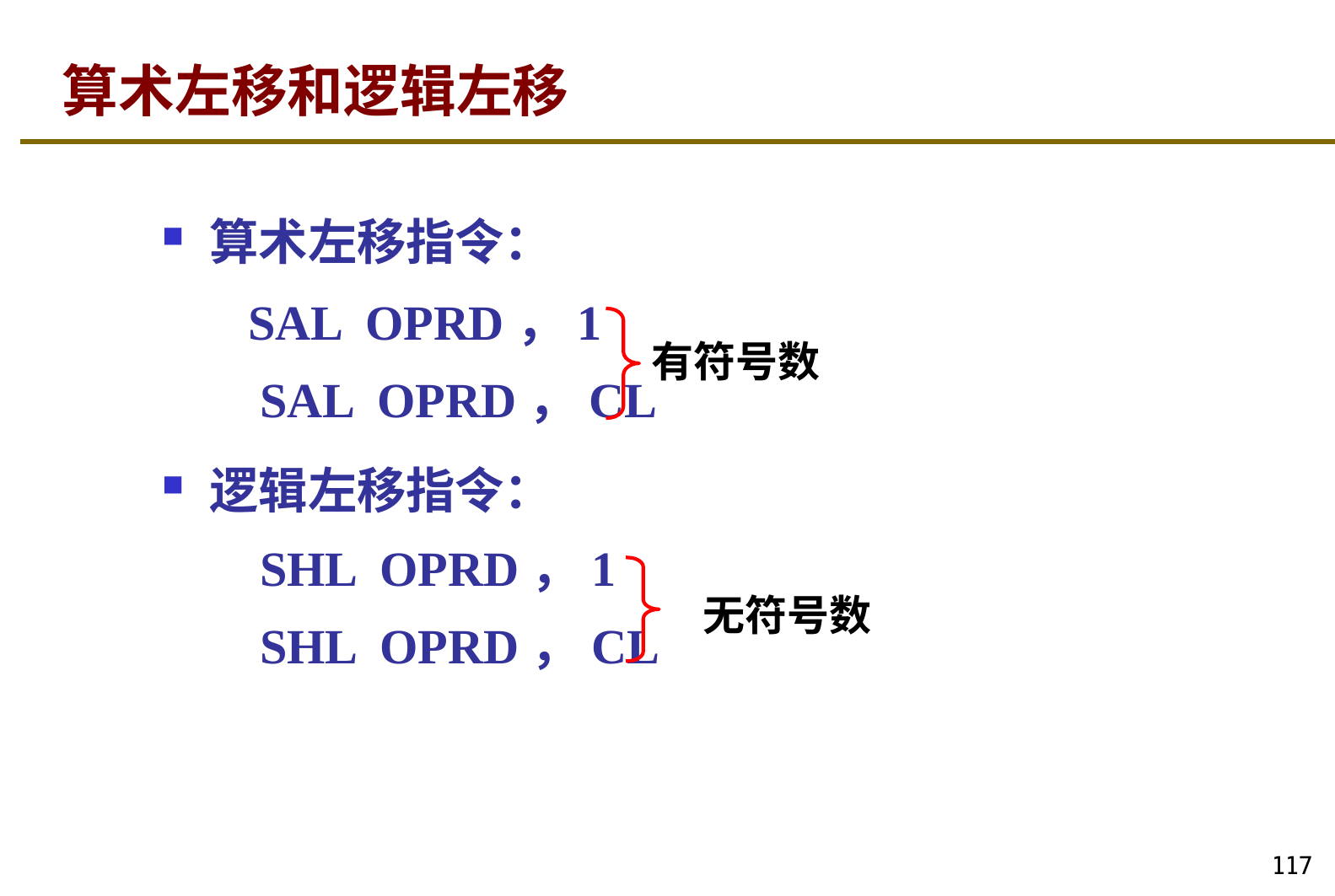

# 算术左移和逻辑左移
算术左移指令：
      SAL  OPRD，1
        SAL  OPRD，CL
逻辑左移指令：
        SHL  OPRD，1
        SHL  OPRD，CL

有符号数

无符号数
117